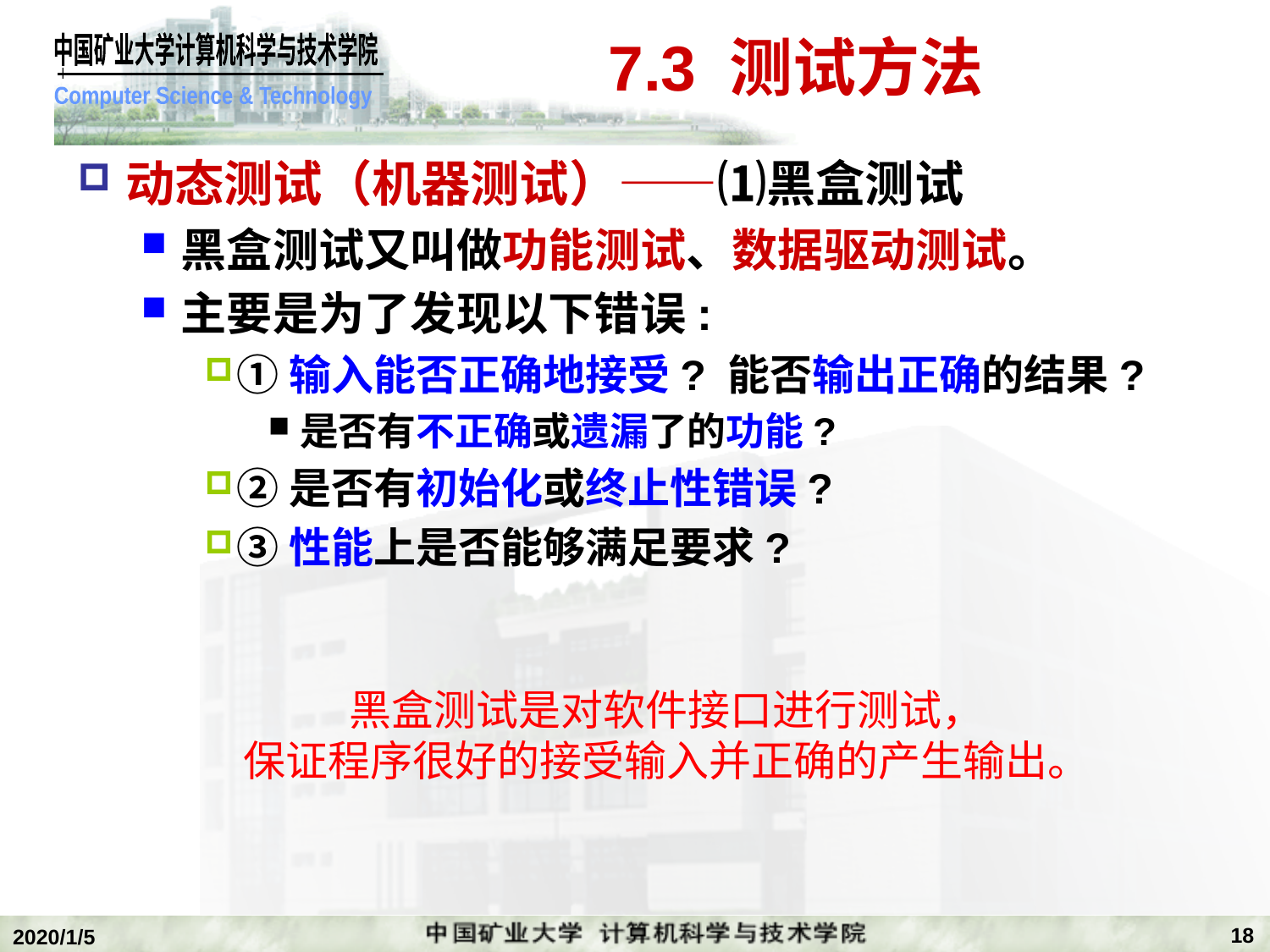

# 7.3 测试方法
动态测试（机器测试）——⑴黑盒测试
黑盒测试又叫做功能测试、数据驱动测试。
主要是为了发现以下错误:
①输入能否正确地接受? 能否输出正确的结果?
是否有不正确或遗漏了的功能?
②是否有初始化或终止性错误?
③性能上是否能够满足要求?
黑盒测试是对软件接口进行测试，
保证程序很好的接受输入并正确的产生输出。
18
2020/1/5